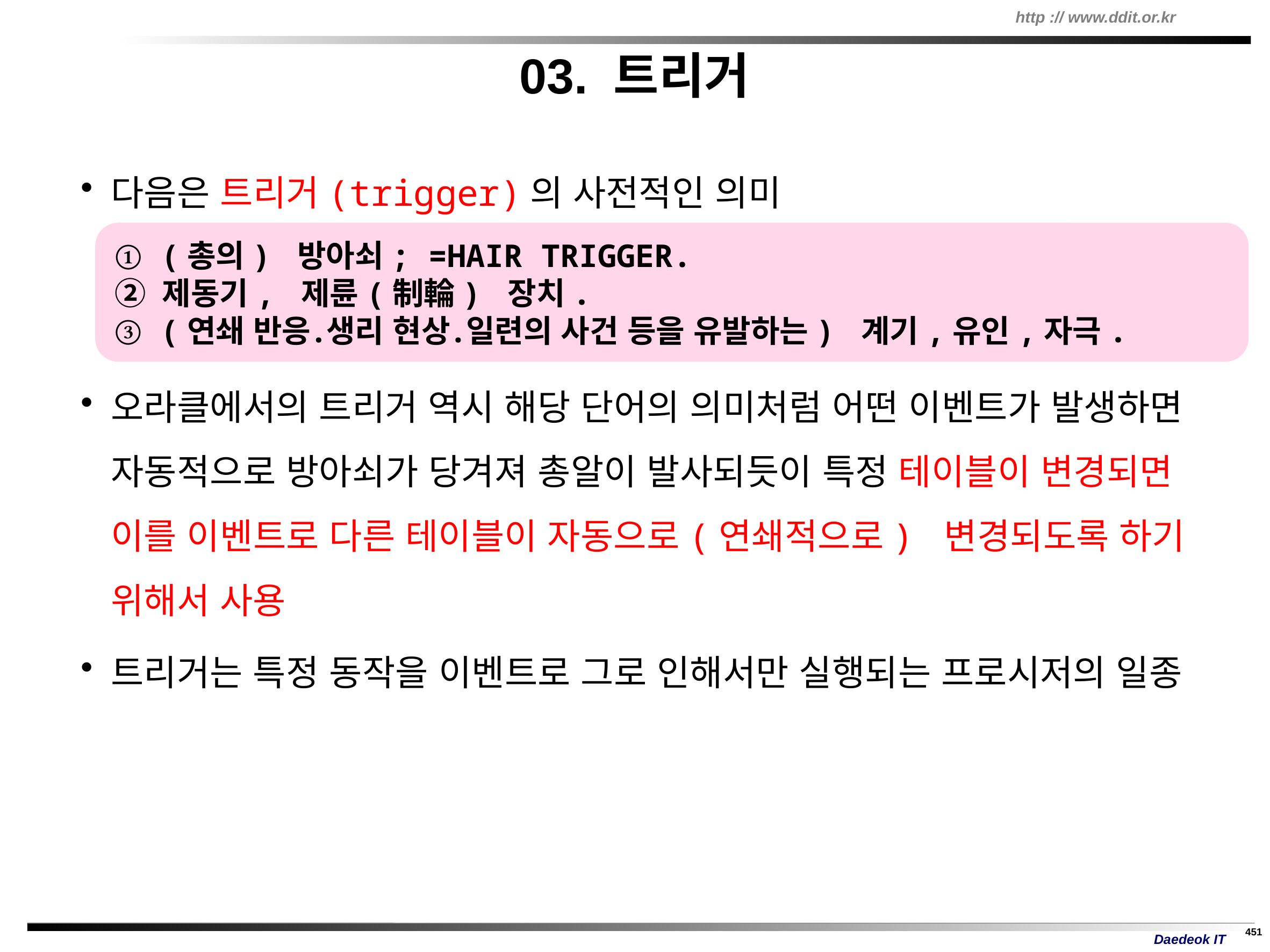

# 03. 트리거
다음은 트리거(trigger)의 사전적인 의미

오라클에서의 트리거 역시 해당 단어의 의미처럼 어떤 이벤트가 발생하면 자동적으로 방아쇠가 당겨져 총알이 발사되듯이 특정 테이블이 변경되면 이를 이벤트로 다른 테이블이 자동으로(연쇄적으로) 변경되도록 하기 위해서 사용
트리거는 특정 동작을 이벤트로 그로 인해서만 실행되는 프로시저의 일종
① (총의) 방아쇠; =HAIR TRIGGER.
② 제동기, 제륜(制輪) 장치.
③ (연쇄 반응․생리 현상․일련의 사건 등을 유발하는) 계기,유인,자극.